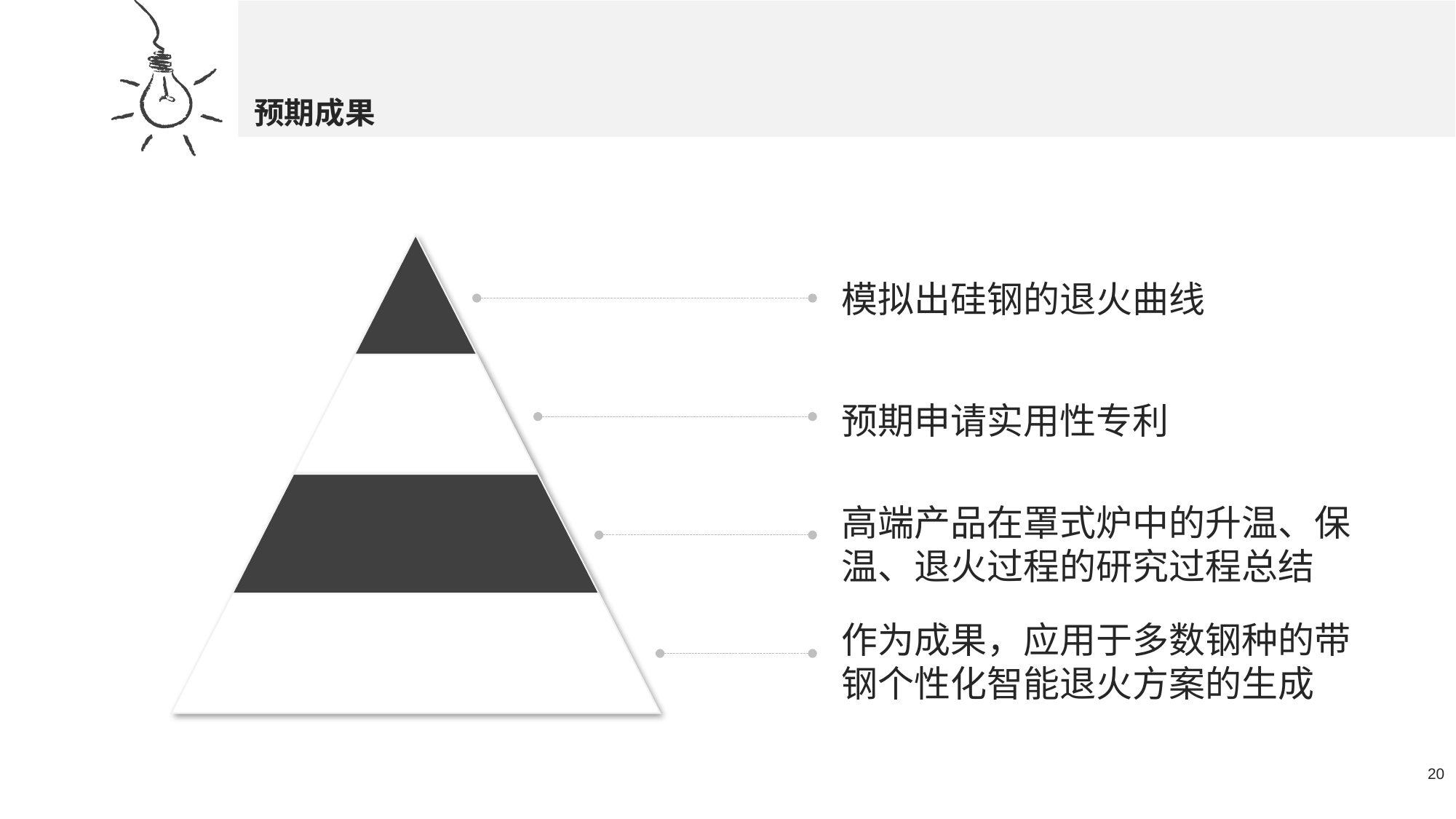

预期成果

模拟出硅钢的退火曲线
预期申请实用性专利
高端产品在罩式炉中的升温、保温、退火过程的研究过程总结
作为成果，应用于多数钢种的带钢个性化智能退火方案的生成
20